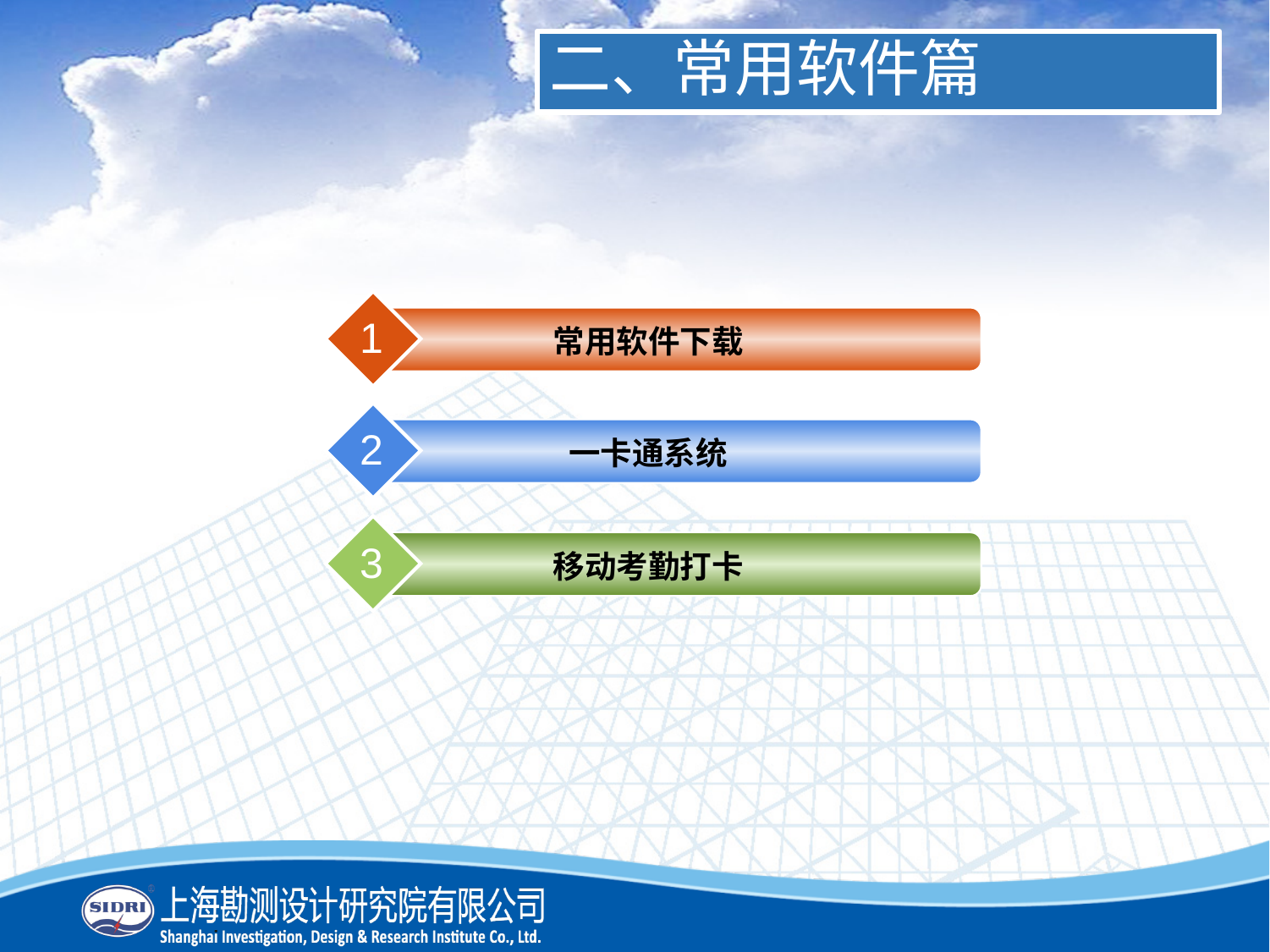

二、常用软件篇

1

常用软件下载

2

一卡通系统

3

移动考勤打卡